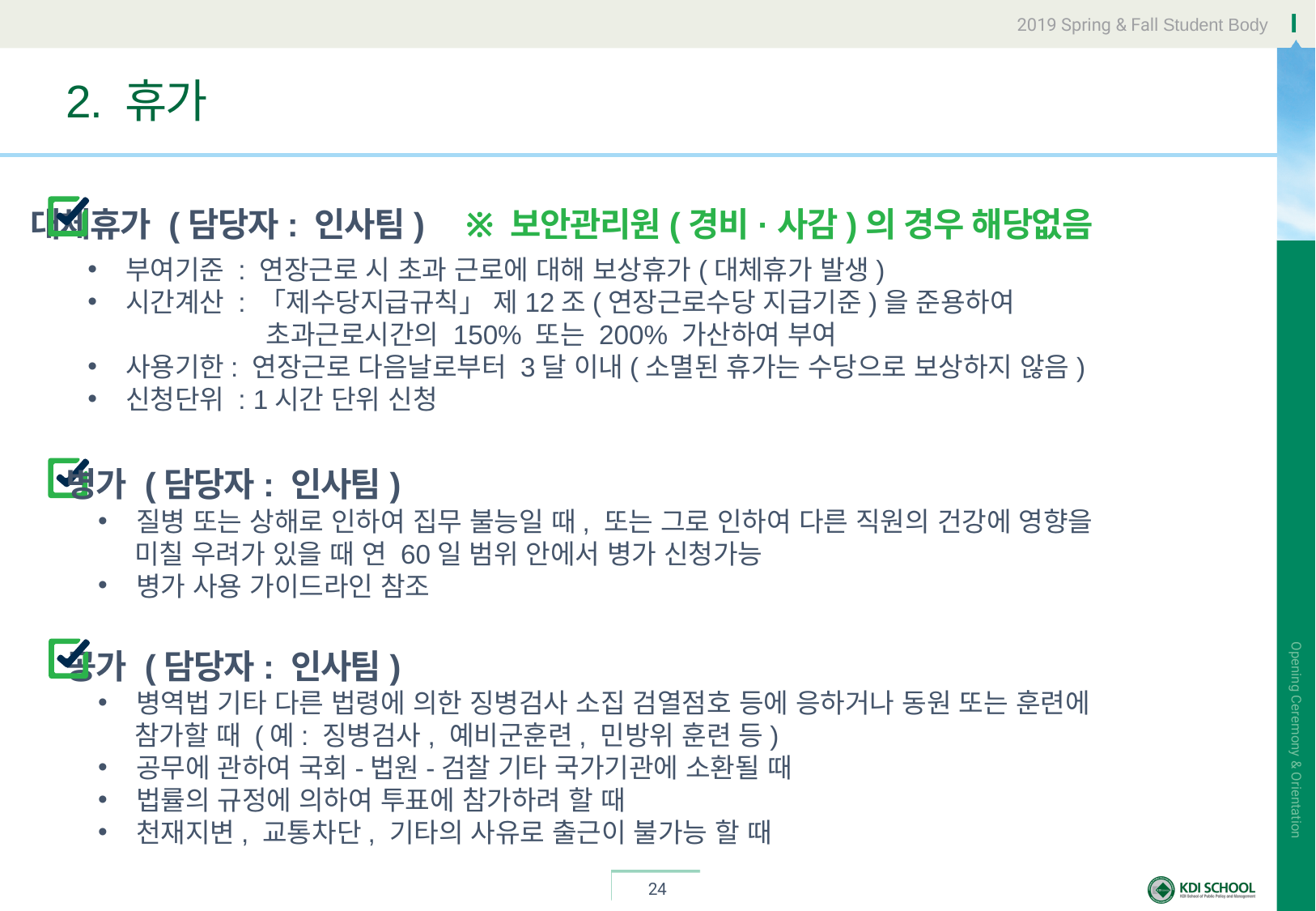

# 2. 휴가
대체휴가 (담당자: 인사팀)     ※ 보안관리원(경비·사감)의 경우 해당없음

부여기준 : 연장근로 시 초과 근로에 대해 보상휴가(대체휴가 발생)
시간계산 : 「제수당지급규칙」 제12조(연장근로수당 지급기준)을 준용하여
                       초과근로시간의 150% 또는 200% 가산하여 부여
사용기한: 연장근로 다음날로부터 3달 이내(소멸된 휴가는 수당으로 보상하지 않음)
신청단위 : 1시간 단위 신청
병가 (담당자: 인사팀)

질병 또는 상해로 인하여 집무 불능일 때, 또는 그로 인하여 다른 직원의 건강에 영향을
    미칠 우려가 있을 때 연 60일 범위 안에서 병가 신청가능
병가 사용 가이드라인 참조
공가 (담당자: 인사팀)

병역법 기타 다른 법령에 의한 징병검사 소집 검열점호 등에 응하거나 동원 또는 훈련에
    참가할 때 (예: 징병검사, 예비군훈련, 민방위 훈련 등)
공무에 관하여 국회-법원-검찰 기타 국가기관에 소환될 때
법률의 규정에 의하여 투표에 참가하려 할 때
천재지변, 교통차단, 기타의 사유로 출근이 불가능 할 때